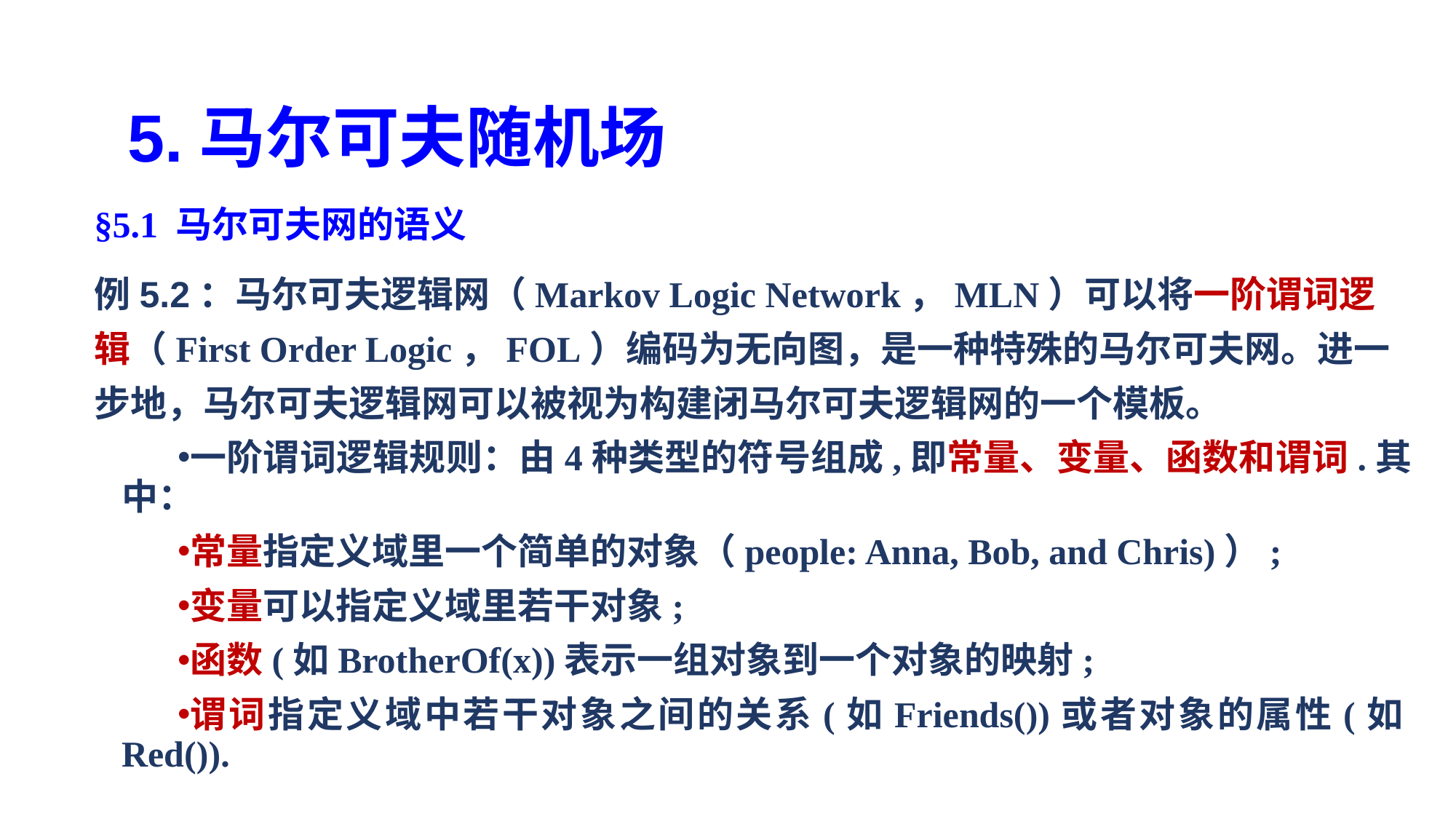

5.马尔可夫随机场
§5.1 马尔可夫网的语义
例5.2：马尔可夫逻辑网（Markov Logic Network，MLN）可以将一阶谓词逻辑（First Order Logic，FOL）编码为无向图，是一种特殊的马尔可夫网。进一步地，马尔可夫逻辑网可以被视为构建闭马尔可夫逻辑网的一个模板。
一阶谓词逻辑规则：由4种类型的符号组成,即常量、变量、函数和谓词.其中：
常量指定义域里一个简单的对象（people: Anna, Bob, and Chris)）;
变量可以指定义域里若干对象;
函数(如BrotherOf(x))表示一组对象到一个对象的映射;
谓词指定义域中若干对象之间的关系(如Friends())或者对象的属性(如Red()).